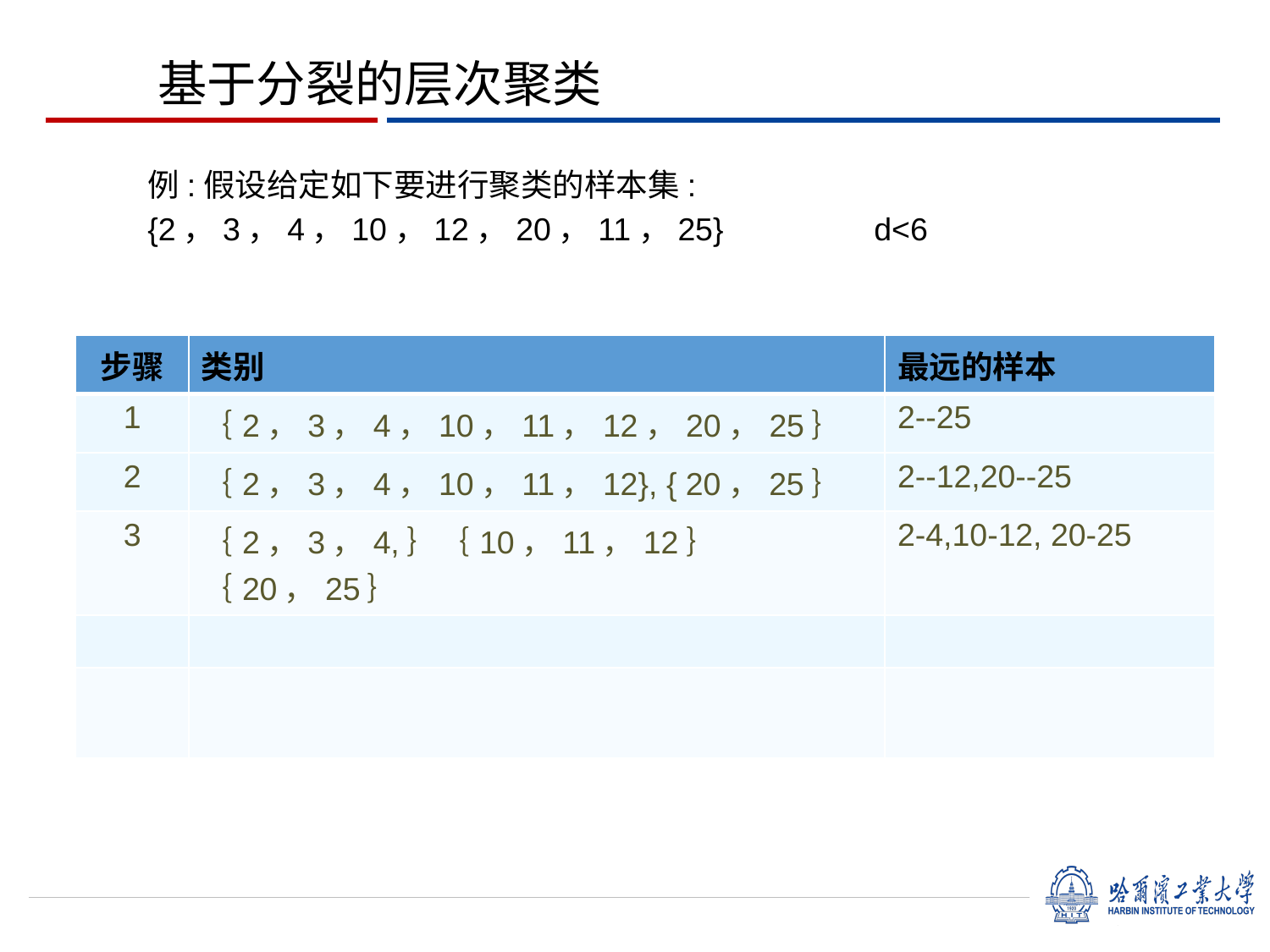

基于分裂的层次聚类
例:假设给定如下要进行聚类的样本集:
{2，3，4，10，12，20，11，25}                 d<6

| 步骤 | 类别 | 最远的样本 |
| --- | --- | --- |
| 1 | ｛2，3，4，10，11，12，20，25｝ | 2--25 |
| 2 | ｛2，3，4，10，11，12}, { 20，25｝ | 2--12,20--25 |
| 3 | ｛2，3，4,｝｛10，11，12｝｛20，25｝ | 2-4,10-12, 20-25 |
|  |  |  |
|  |  |  |